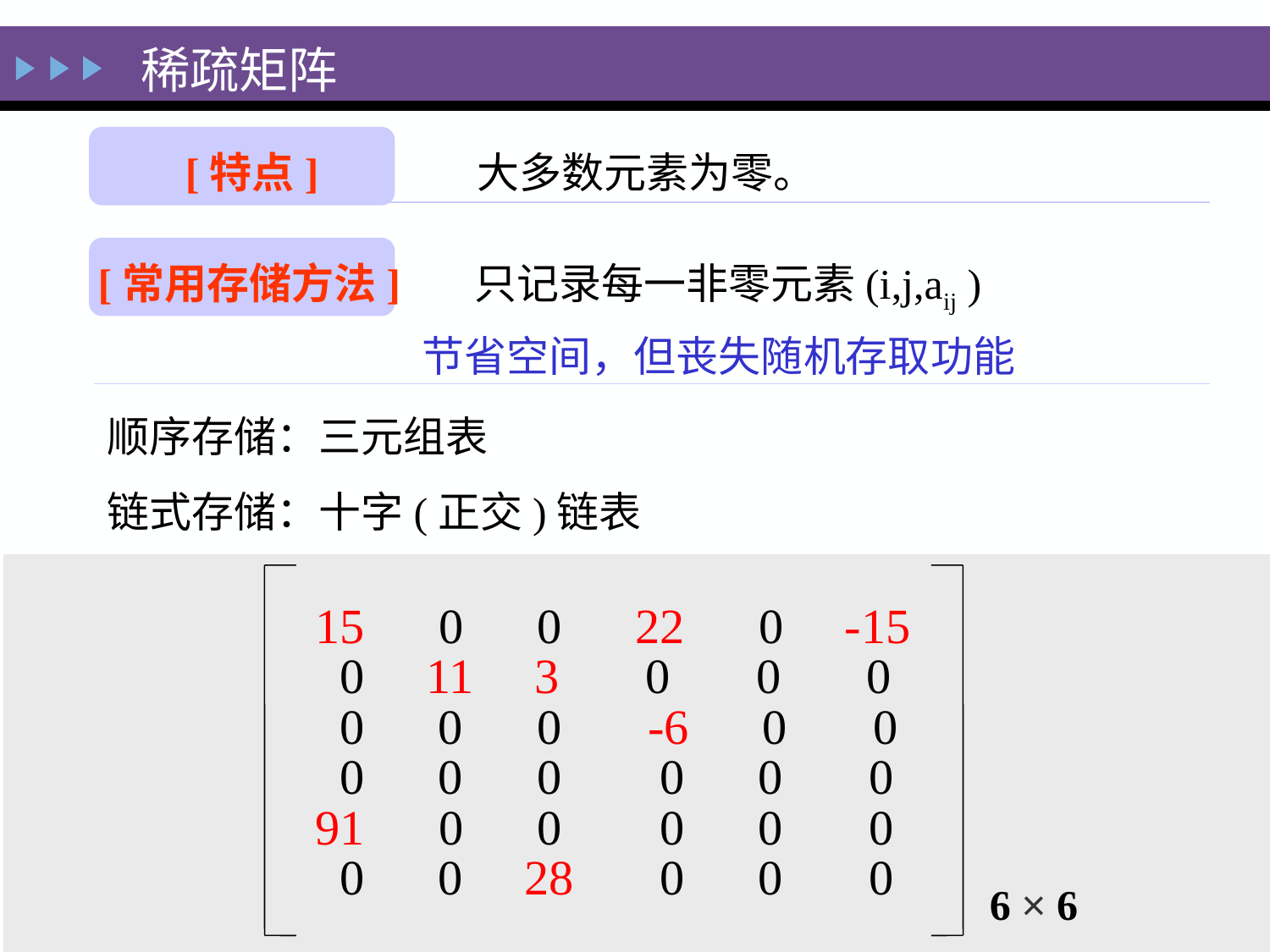

# 稀疏矩阵
     [特点]              大多数元素为零。

[常用存储方法]      只记录每一非零元素(i,j,aij )
                                 节省空间，但丧失随机存取功能

顺序存储：三元组表
链式存储：十字(正交)链表

                 15      0      0      22      0     -15
                   0     11     3       0       0       0
                   0      0      0       -6      0       0
                   0      0      0        0      0       0
                 91      0      0        0      0       0
                   0      0     28       0      0       0
6 × 6